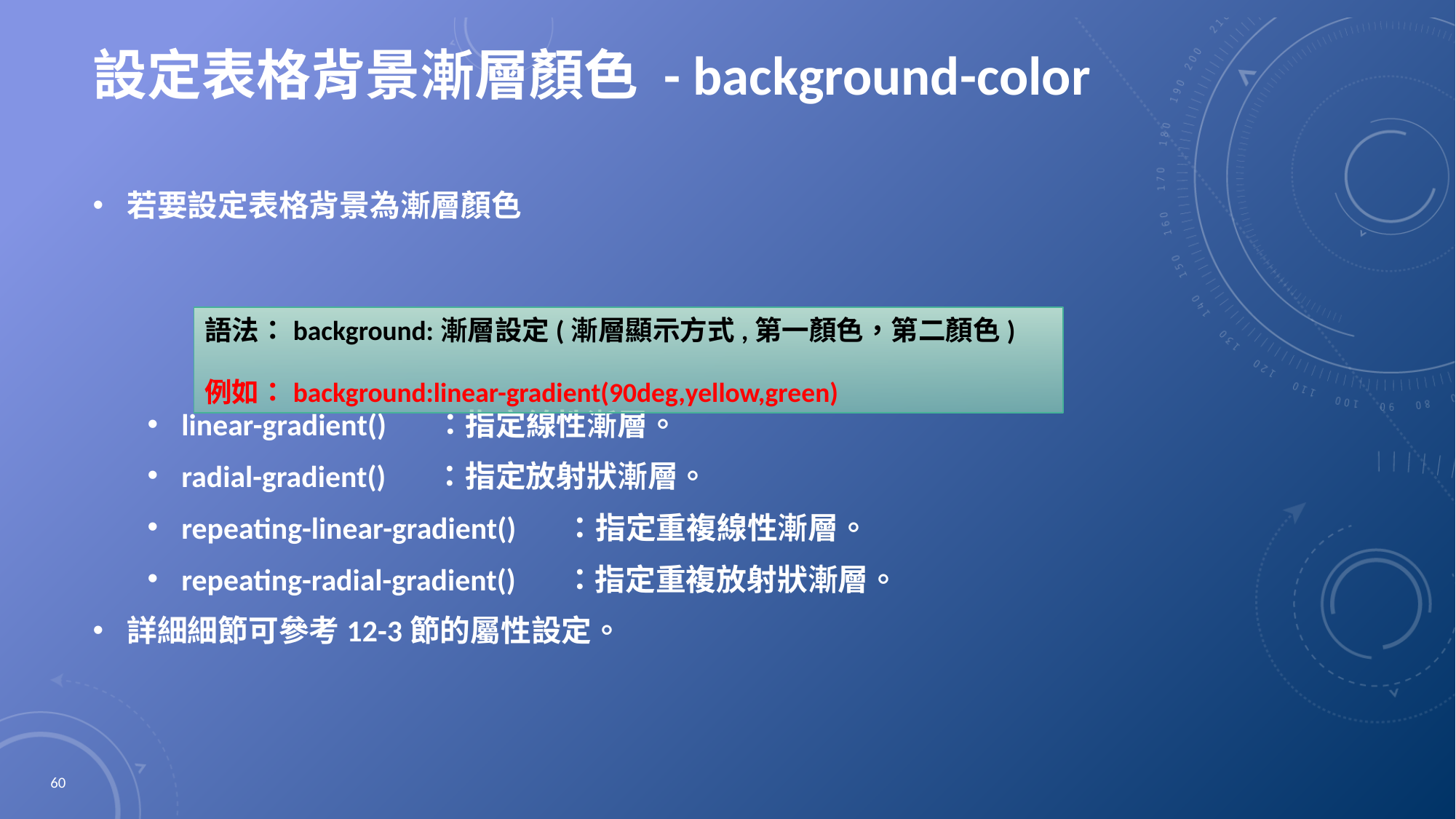

# 設定表格背景漸層顏色 - background-color
若要設定表格背景為漸層顏色

linear-gradient()      ：指定線性漸層。
radial-gradient()      ：指定放射狀漸層。
repeating-linear-gradient()      ：指定重複線性漸層。
repeating-radial-gradient()      ：指定重複放射狀漸層。
詳細細節可參考12-3節的屬性設定。

語法：background:漸層設定(漸層顯示方式,第一顏色，第二顏色)

例如：background:linear-gradient(90deg,yellow,green)
60